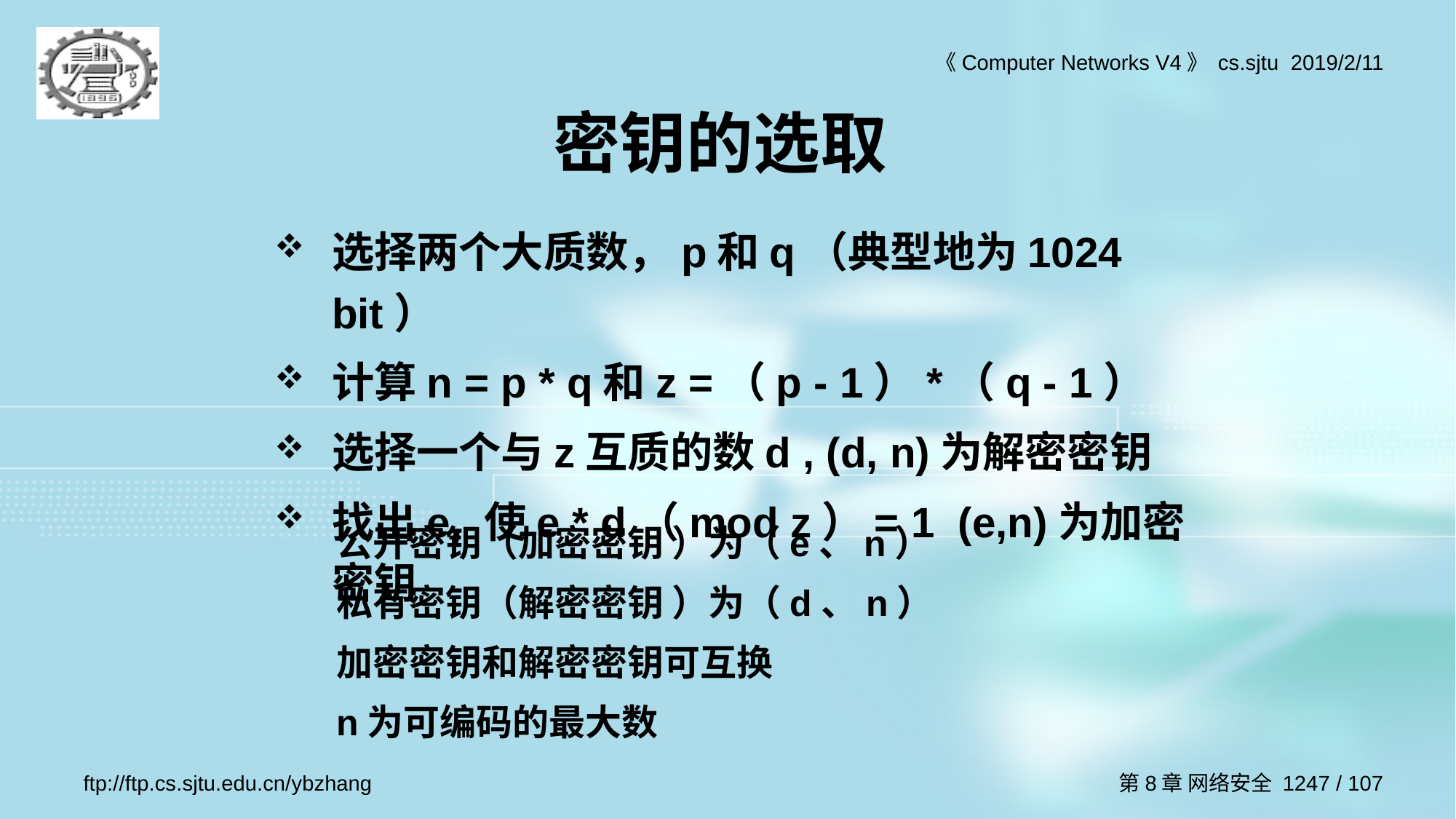

# 密钥的选取
选择两个大质数，p和q（典型地为1024 bit）
计算n = p * q和z =（p - 1）*（q - 1）
选择一个与z互质的数d , (d, n)为解密密钥
找出e, 使e * d（mod z）= 1  (e,n)为加密密钥
公开密钥（加密密钥 ）为（e、n）
私有密钥（解密密钥 ）为（d、n）
加密密钥和解密密钥可互换
n为可编码的最大数